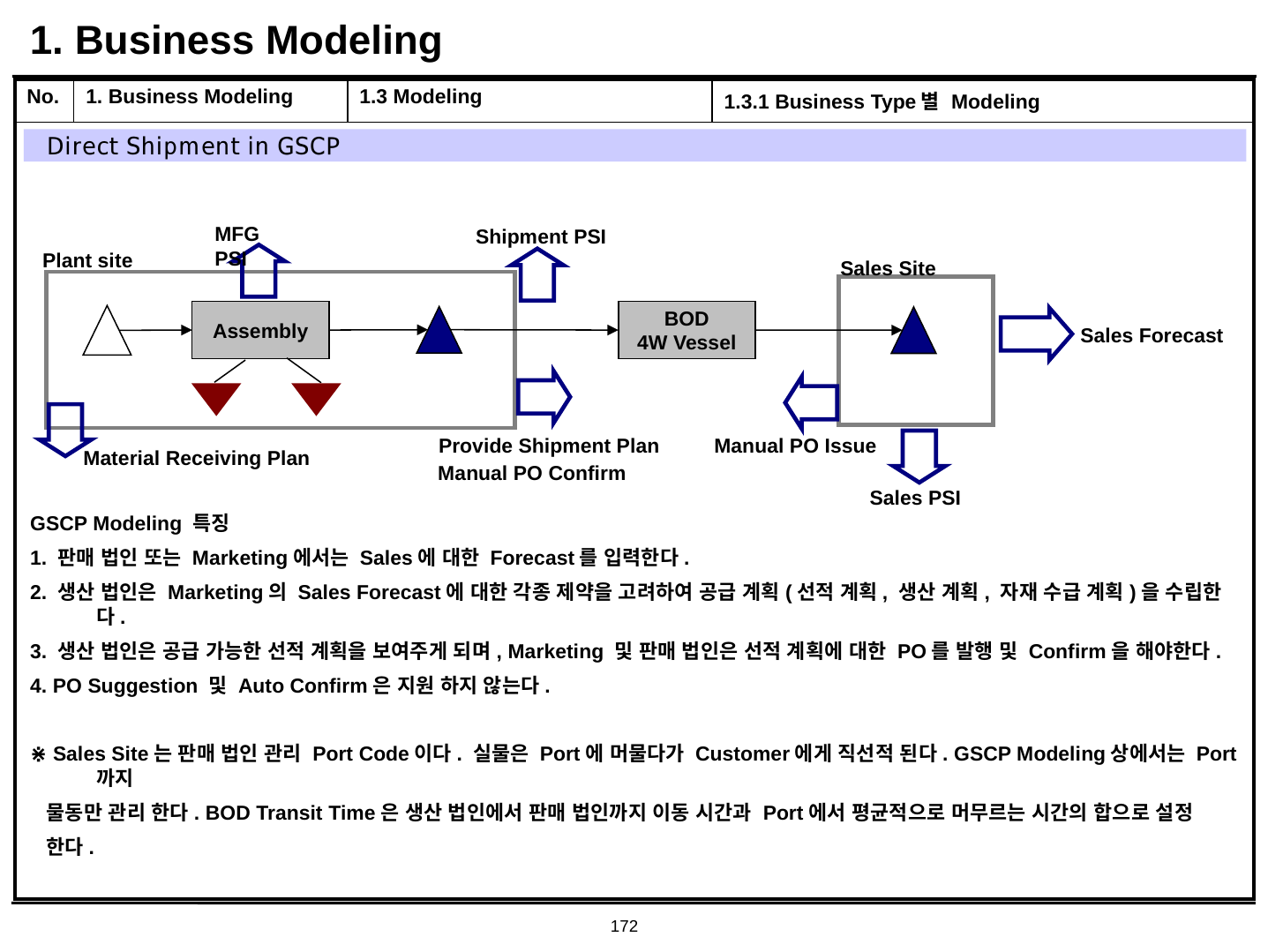

# 1. Business Modeling
| No. | 1. Business Modeling | 1.3 Modeling | 1.3.1 Business Type별 Modeling |
| --- | --- | --- | --- |
|  |  |  |  |
Direct Shipment in GSCP
MFG PSI
Shipment PSI
Plant site

Sales Site

Assembly
BOD
4W Vessel

Sales Forecast

Provide Shipment Plan
Manual PO Issue

Material Receiving Plan
Manual PO Confirm
Sales PSI
GSCP Modeling 특징
1. 판매 법인 또는 Marketing에서는 Sales에 대한 Forecast를 입력한다.
2. 생산 법인은 Marketing의 Sales Forecast에 대한 각종 제약을 고려하여 공급 계획(선적 계획, 생산 계획, 자재 수급 계획)을 수립한다.
3. 생산 법인은 공급 가능한 선적 계획을 보여주게 되며, Marketing 및 판매 법인은 선적 계획에 대한 PO를 발행 및 Confirm을 해야한다.
4. PO Suggestion 및 Auto Confirm은 지원 하지 않는다.

⋇ Sales Site는 판매 법인 관리 Port Code이다. 실물은 Port에 머물다가 Customer에게 직선적 된다. GSCP Modeling상에서는 Port까지
  물동만 관리 한다. BOD Transit Time은 생산 법인에서 판매 법인까지 이동 시간과 Port에서 평균적으로 머무르는 시간의 합으로 설정
  한다.
172